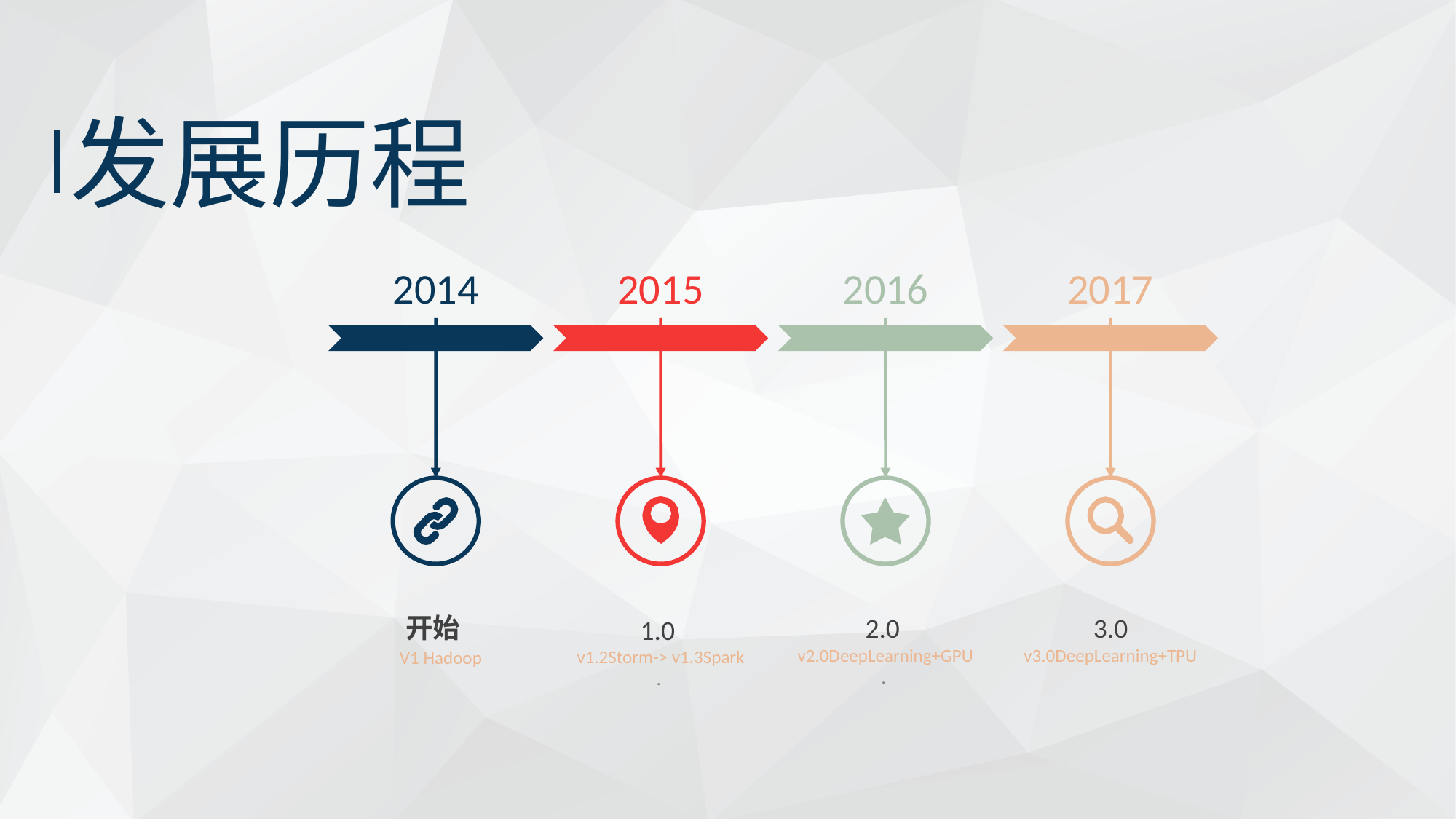

发展历程
2014
2015
2016
2017

开始
2.0
v2.0DeepLearning+GPU
.
3.0 v3.0DeepLearning+TPU
1.0
v1.2Storm-> v1.3Spark
.

V1 Hadoop